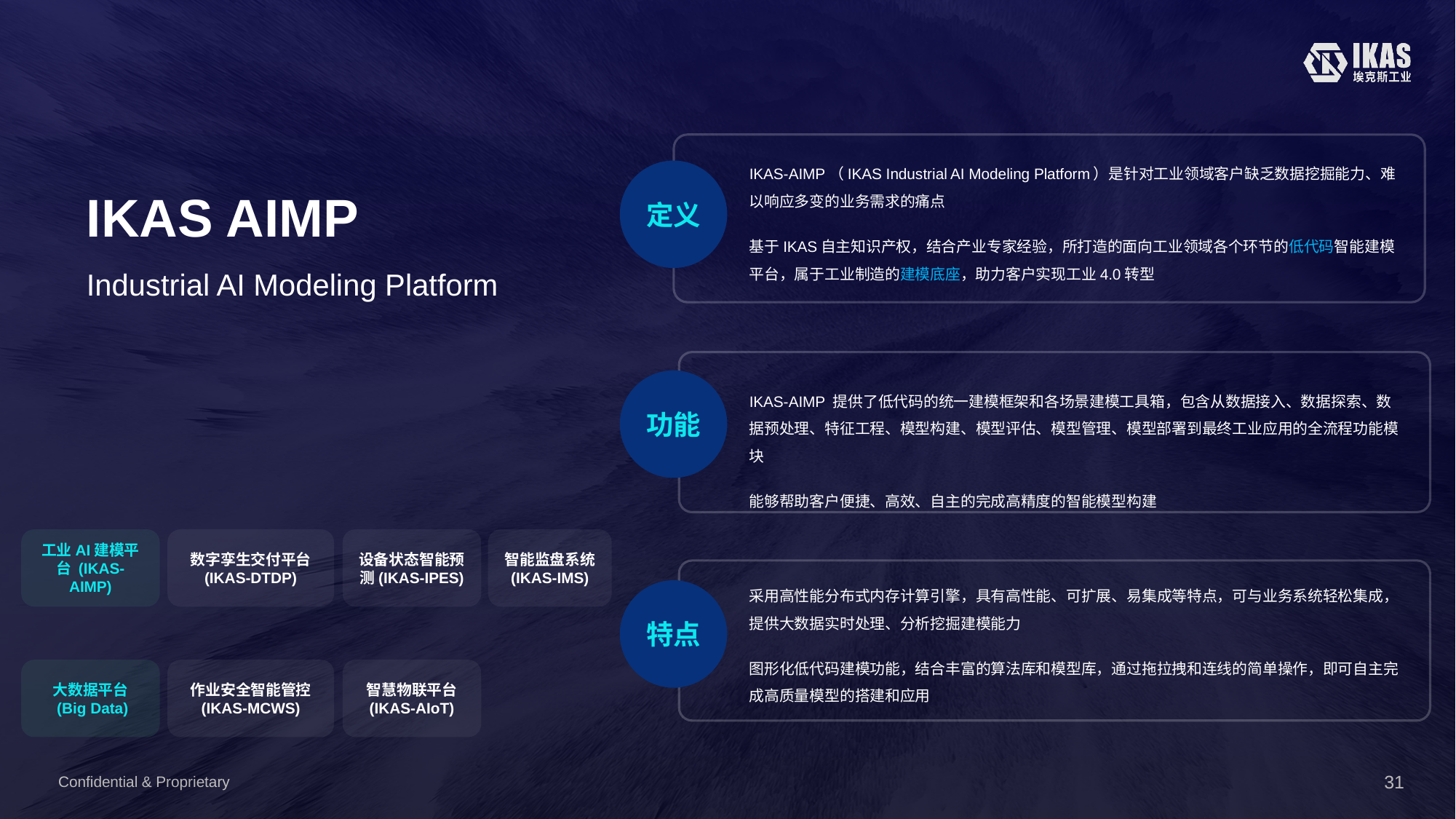

IKAS AIMP
Industrial AI Modeling Platform
IKAS-AIMP（IKAS Industrial AI Modeling Platform）是针对工业领域客户缺乏数据挖掘能力、难以响应多变的业务需求的痛点
基于IKAS自主知识产权，结合产业专家经验，所打造的面向工业领域各个环节的低代码智能建模平台，属于工业制造的建模底座，助力客户实现工业4.0转型
定义

功能
IKAS-AIMP 提供了低代码的统一建模框架和各场景建模工具箱，包含从数据接入、数据探索、数据预处理、特征工程、模型构建、模型评估、模型管理、模型部署到最终工业应用的全流程功能模块
能够帮助客户便捷、高效、自主的完成高精度的智能模型构建
工业AI建模平台 (IKAS-AIMP)
数字孪生交付平台 (IKAS-DTDP)
设备状态智能预测(IKAS-IPES)
智能监盘系统
(IKAS-IMS)

采用高性能分布式内存计算引擎，具有高性能、可扩展、易集成等特点，可与业务系统轻松集成，提供大数据实时处理、分析挖掘建模能力
图形化低代码建模功能，结合丰富的算法库和模型库，通过拖拉拽和连线的简单操作，即可自主完成高质量模型的搭建和应用
特点
大数据平台
 (Big Data)
作业安全智能管控
(IKAS-MCWS)
智慧物联平台
(IKAS-AIoT)